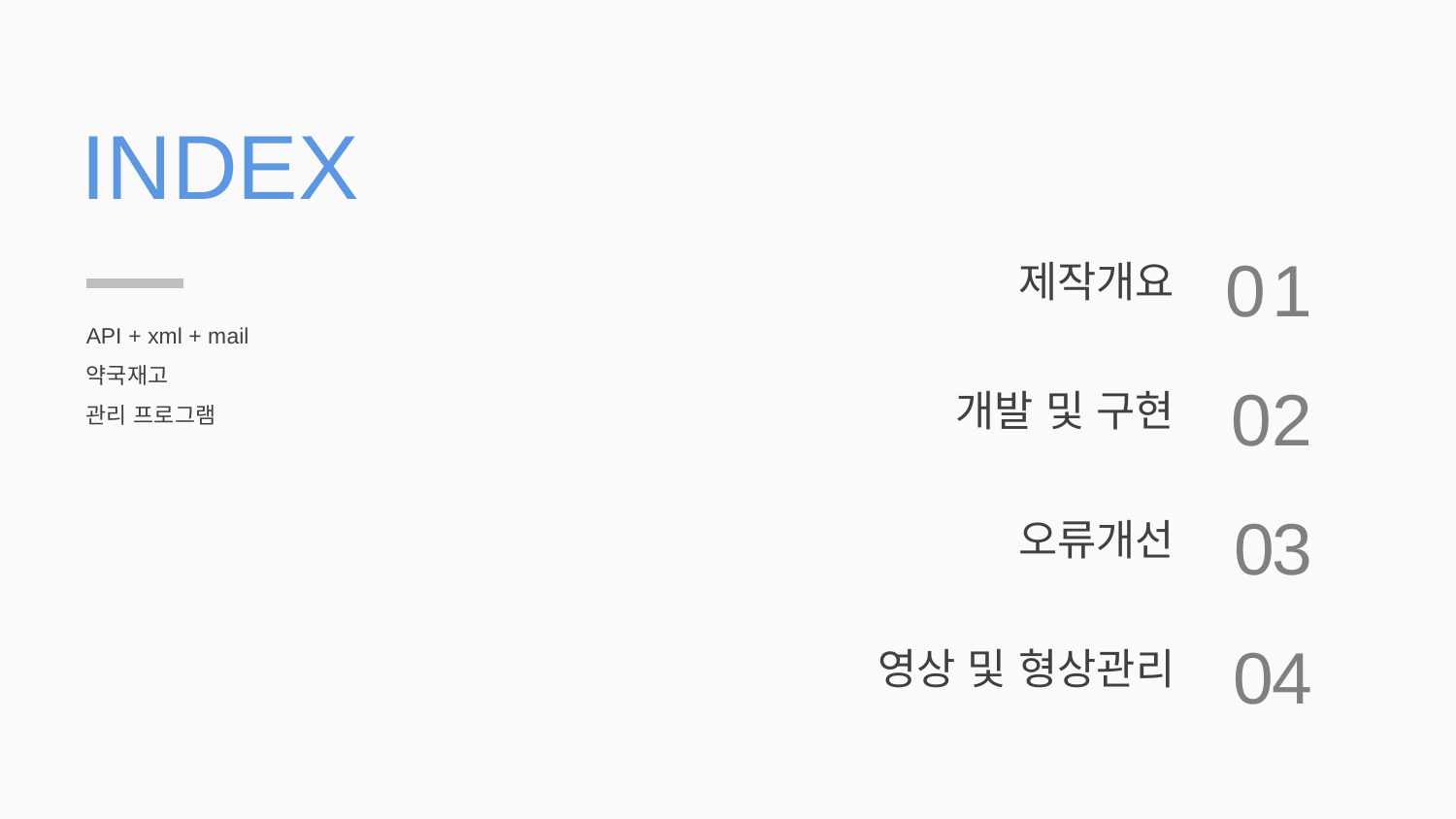

INDEX
제작개요
01
API + xml + mail
약국재고
관리 프로그램
개발 및 구현
02
오류개선
03
영상 및 형상관리
04